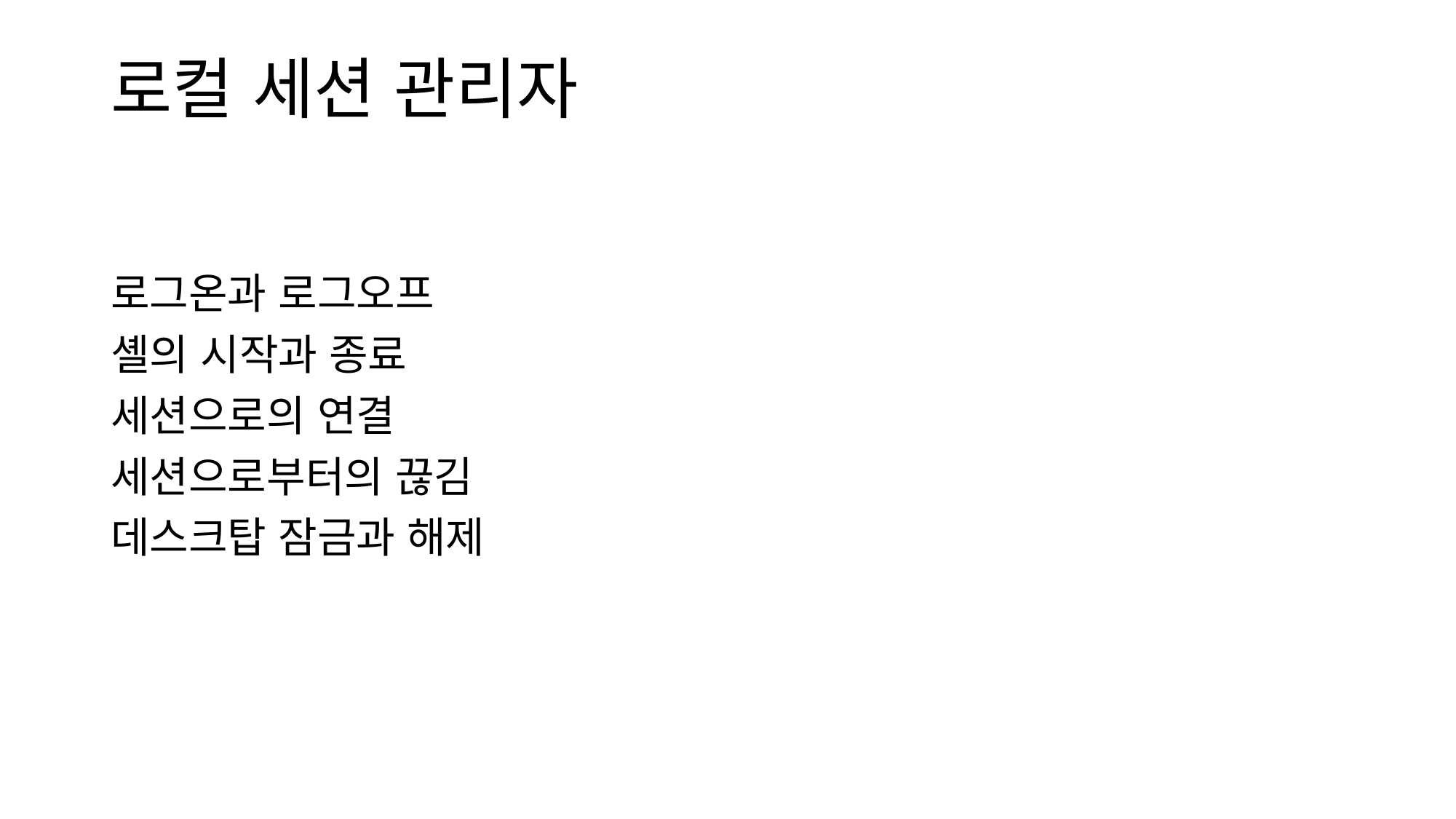

# 로컬 세션 관리자

로그온과 로그오프
셸의 시작과 종료
세션으로의 연결
세션으로부터의 끊김
데스크탑 잠금과 해제